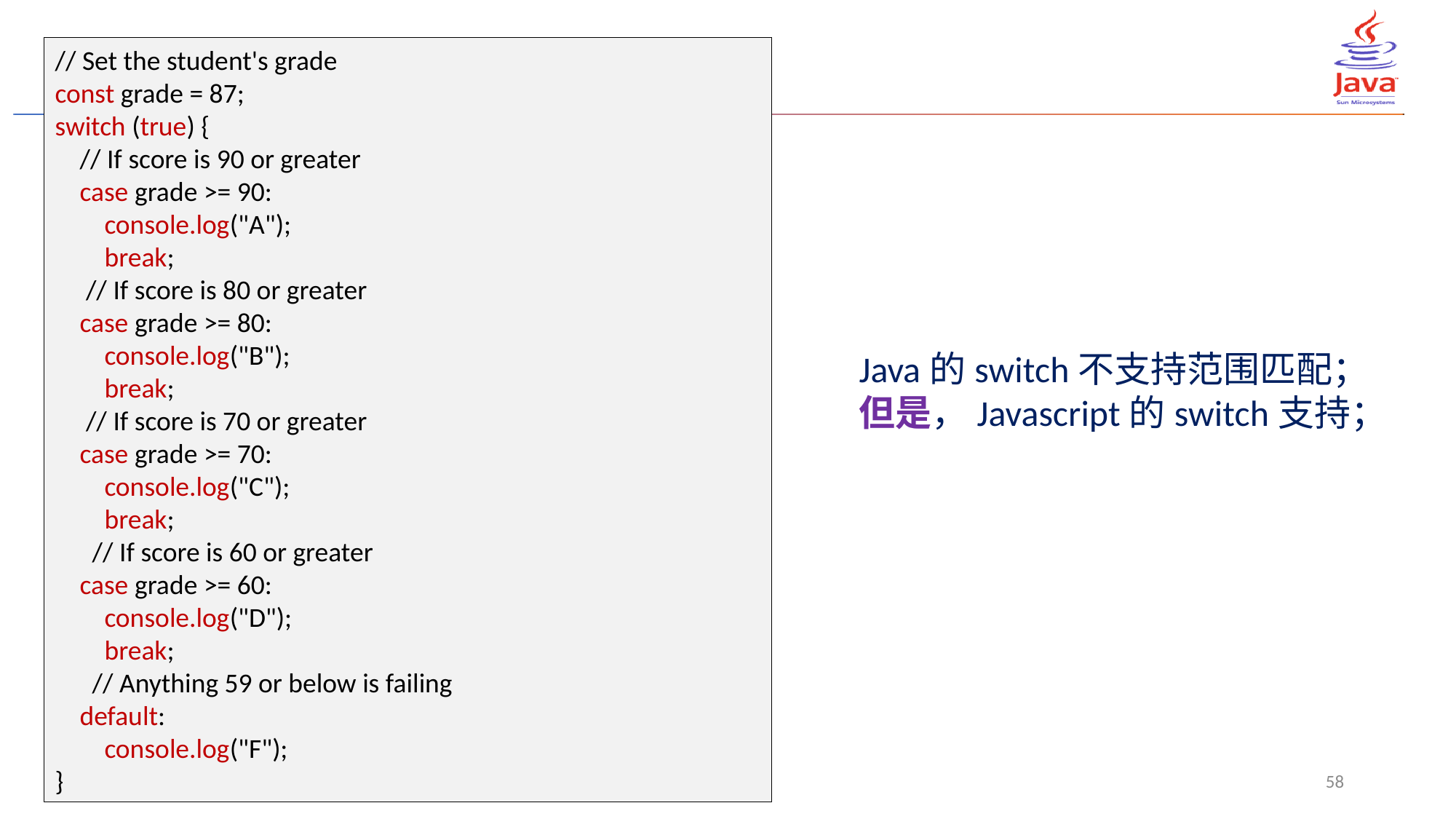

// Set the student's grade
const grade = 87;
switch (true) {
    // If score is 90 or greater
    case grade >= 90:
        console.log("A");
        break;
     // If score is 80 or greater
    case grade >= 80:
        console.log("B");
        break;
     // If score is 70 or greater
    case grade >= 70:
        console.log("C");
        break;
      // If score is 60 or greater
    case grade >= 60:
        console.log("D");
        break;
      // Anything 59 or below is failing
    default:
        console.log("F");
}
Sec-3: 程序控制
Java的switch不支持范围匹配；
但是，Javascript的switch支持；
58